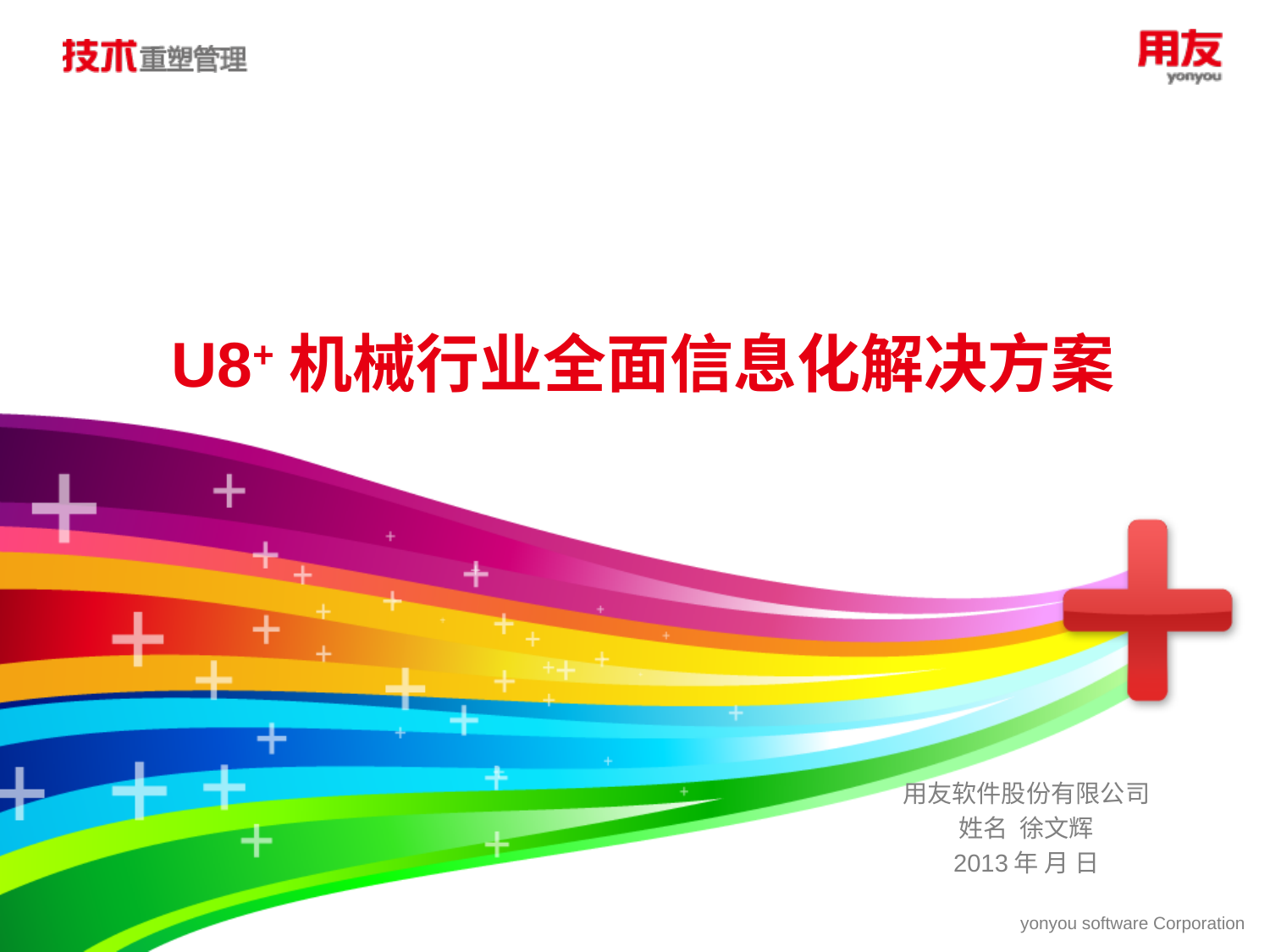

U8+机械行业全面信息化解决方案
用友软件股份有限公司
姓名  徐文辉
2013年 月 日